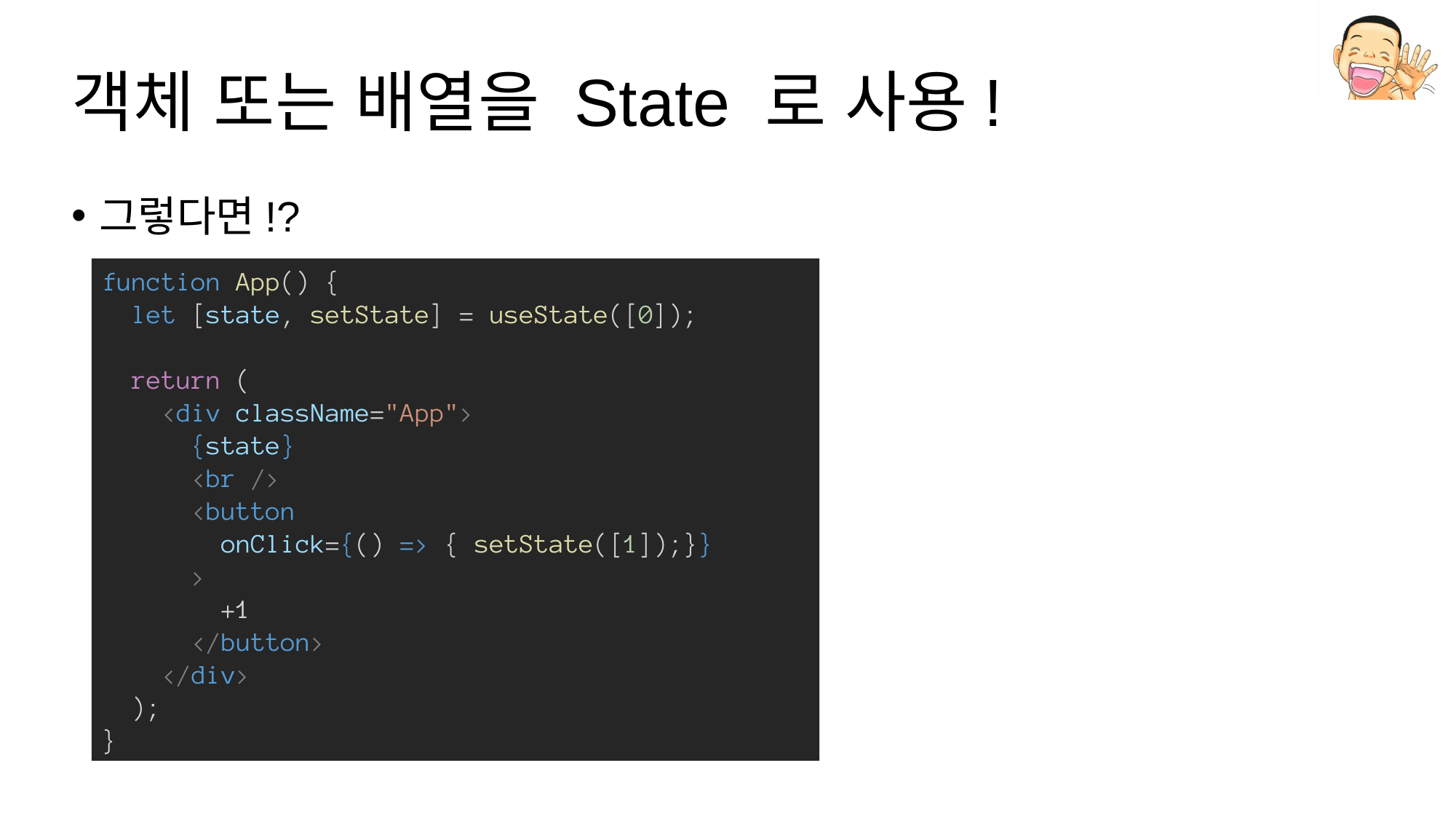

# 객체 또는 배열을 State 로 사용!
그렇다면!?
function App() {
  let [state, setState] = useState([0]);
  return (
    <div className="App">
      {state}
      <br />
      <button
        onClick={() => { setState([1]);}}
      >
        +1
      </button>
    </div>
  );
}